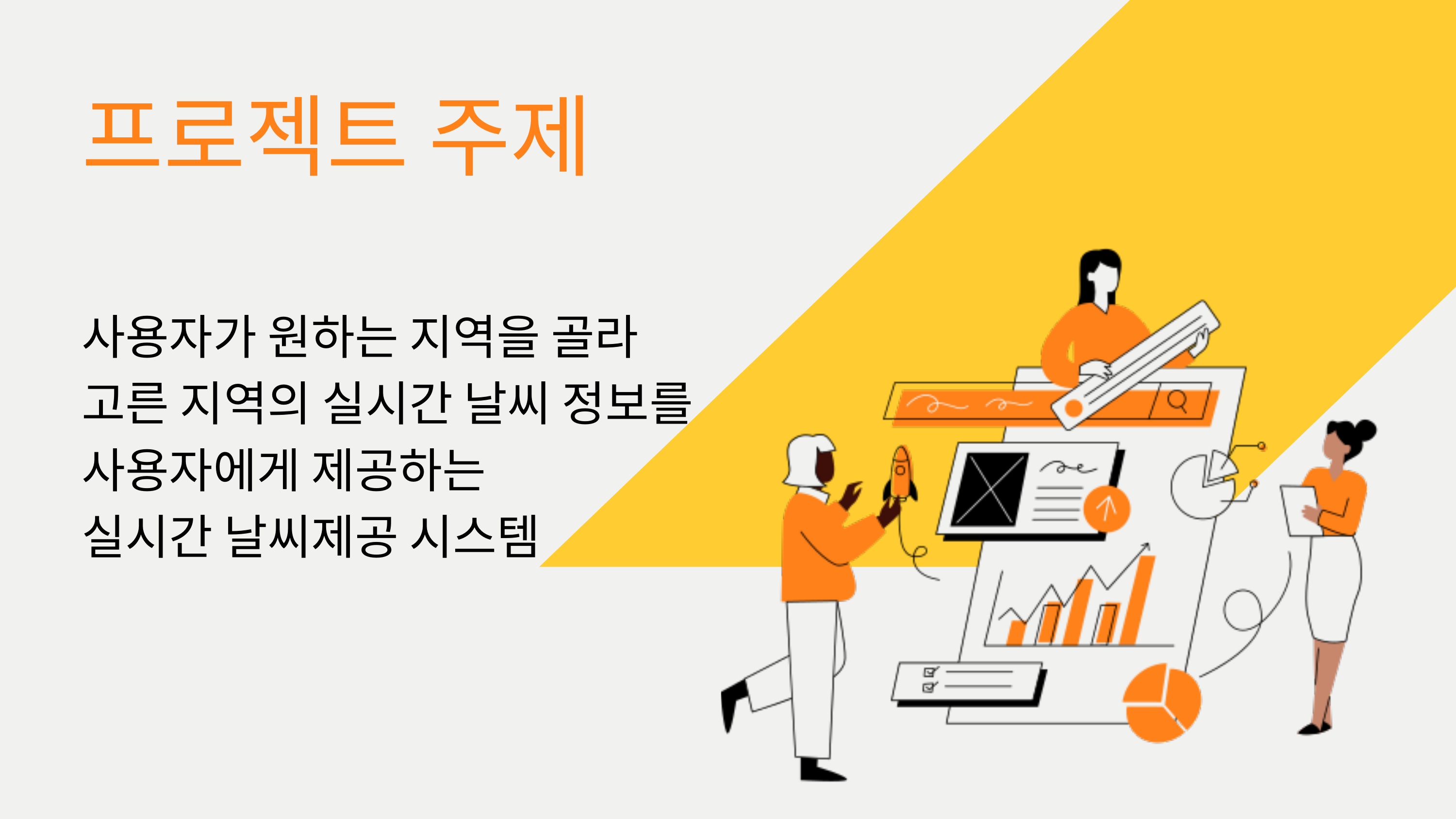

프로젝트 주제

사용자가 원하는 지역을 골라
고른 지역의 실시간 날씨 정보를
사용자에게 제공하는
실시간 날씨제공 시스템